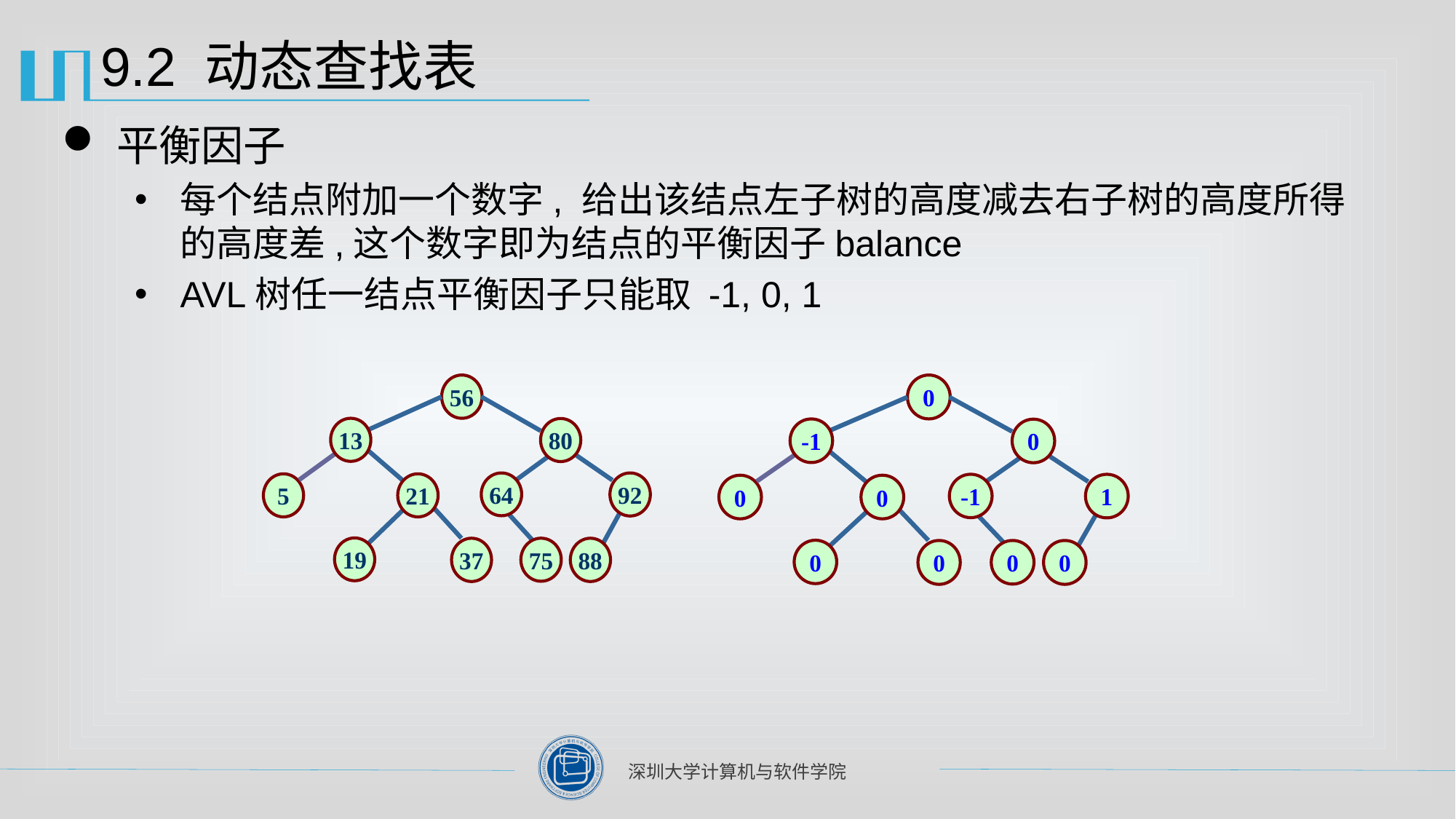

# 9.2 动态查找表
平衡因子
每个结点附加一个数字, 给出该结点左子树的高度减去右子树的高度所得的高度差,这个数字即为结点的平衡因子balance
AVL树任一结点平衡因子只能取 -1, 0, 1

56

13
80

64
92
5
21

19
37
75
88
0

-1
0

-1
1
0
0

0
0
0
0
60